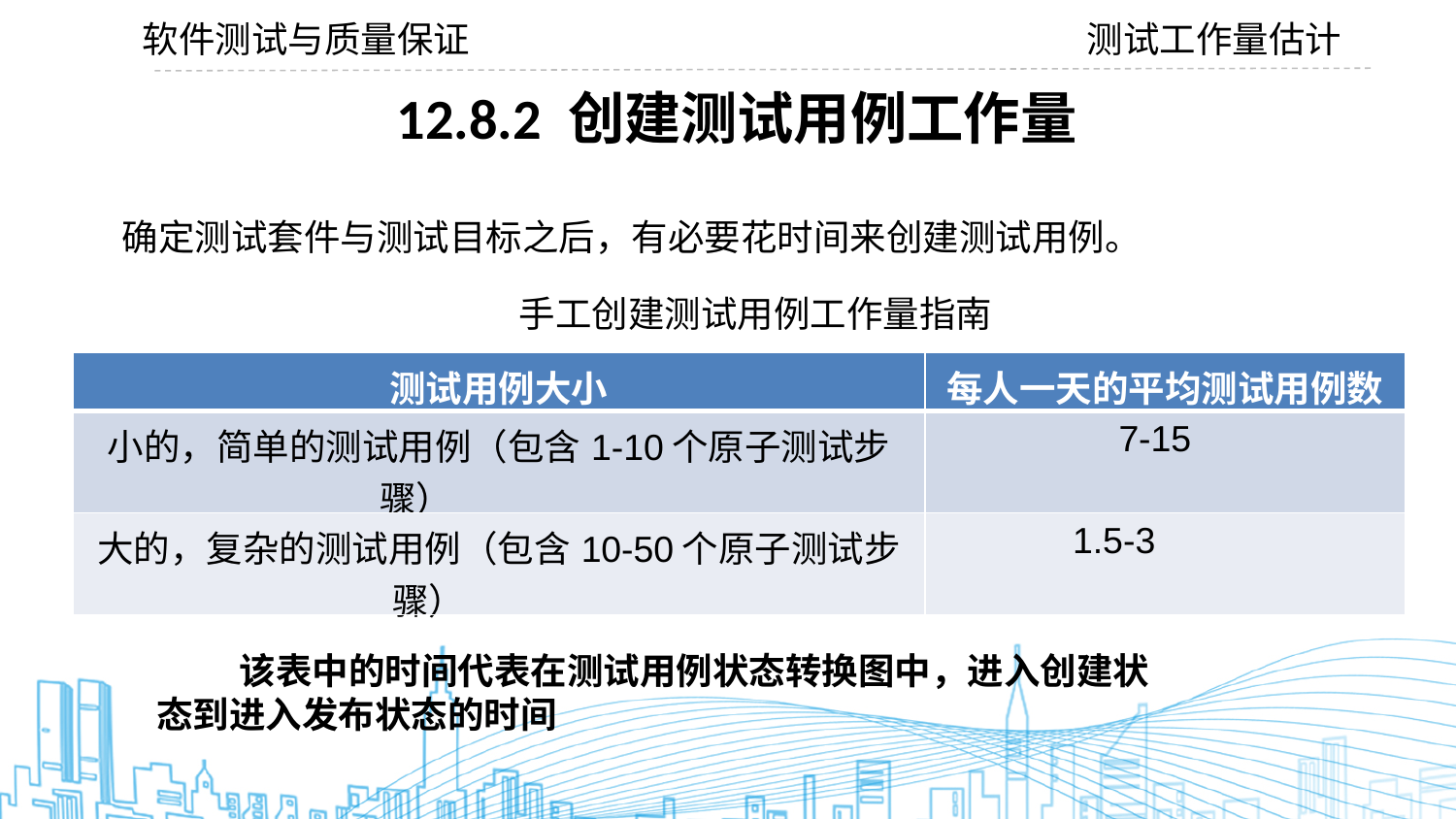

软件测试与质量保证
测试工作量估计
# 12.8.2 创建测试用例工作量
确定测试套件与测试目标之后，有必要花时间来创建测试用例。
手工创建测试用例工作量指南
| 测试用例大小 | 每人一天的平均测试用例数 |
| --- | --- |
| 小的，简单的测试用例（包含1-10个原子测试步骤） | 7-15 |
| 大的，复杂的测试用例（包含10-50个原子测试步骤） | 1.5-3 |
         该表中的时间代表在测试用例状态转换图中，进入创建状态到进入发布状态的时间